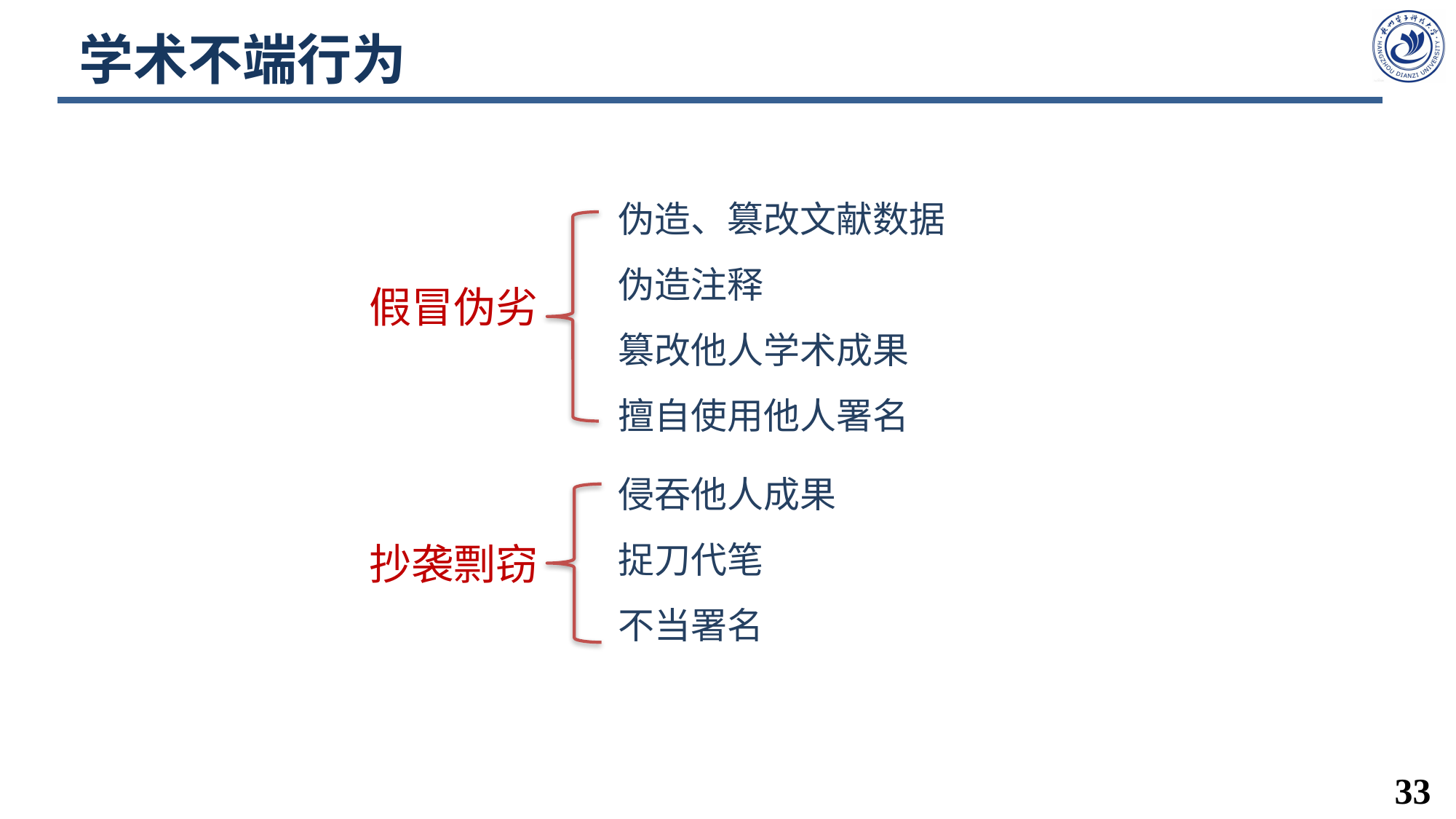

# 学术不端行为
伪造、篡改文献数据
伪造注释
篡改他人学术成果
擅自使用他人署名

假冒伪劣
侵吞他人成果
捉刀代笔
不当署名

抄袭剽窃
33